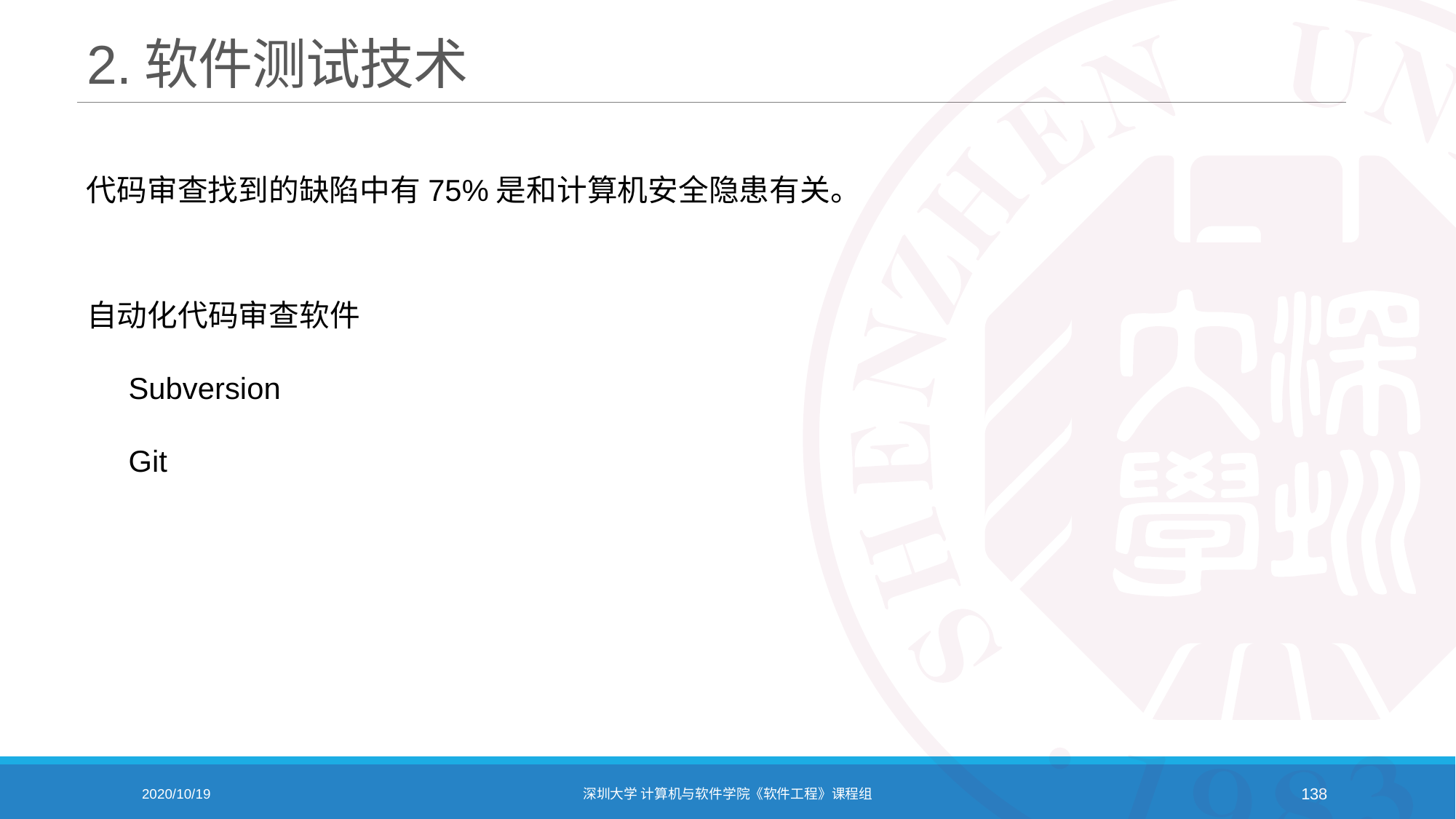

# 2.软件测试技术
代码审查找到的缺陷中有75%是和计算机安全隐患有关。
自动化代码审查软件

     Subversion

     Git
2020/10/19
深圳大学 计算机与软件学院《软件工程》课程组
138